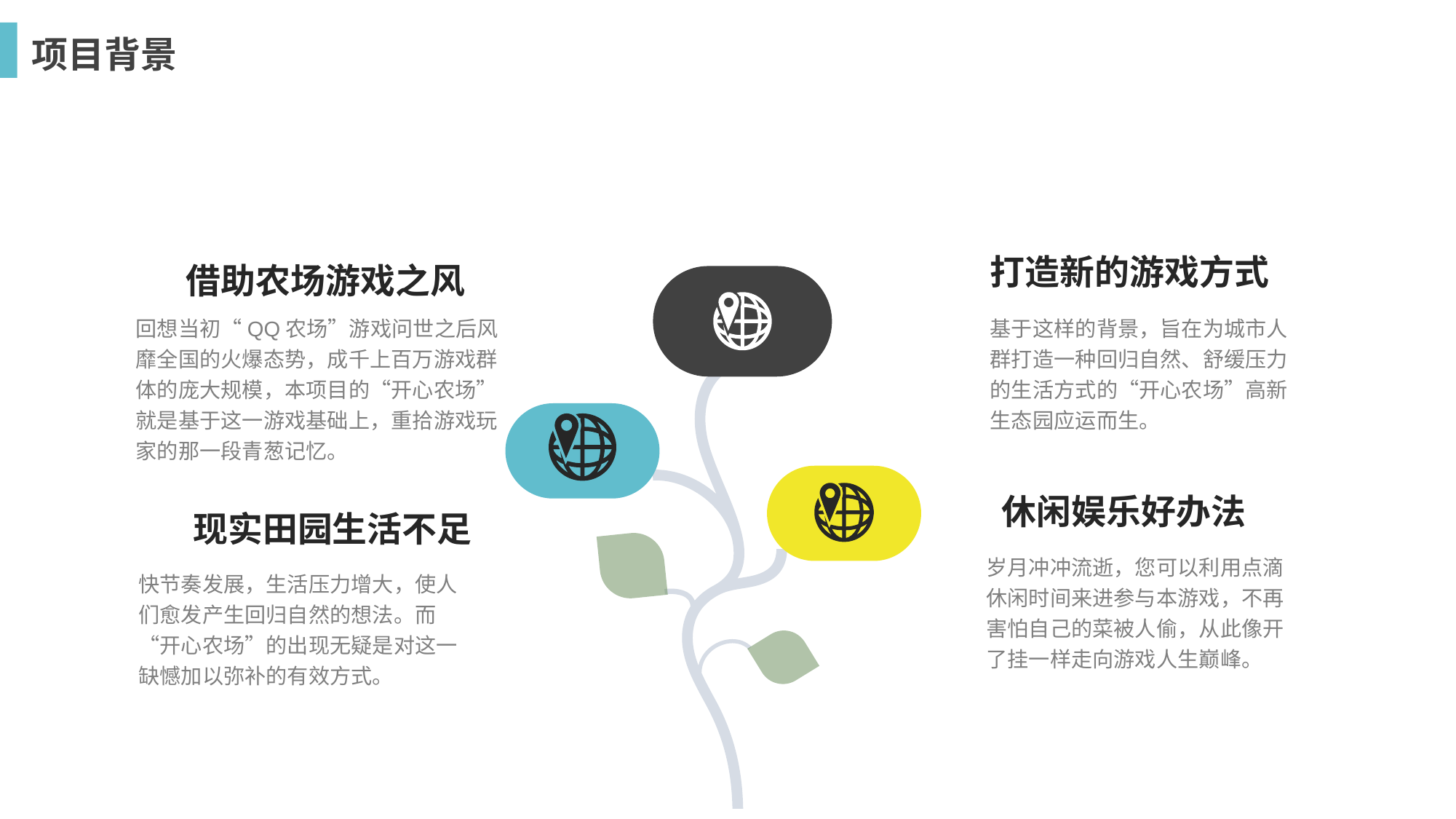

项目背景
打造新的游戏方式
借助农场游戏之风

回想当初“QQ农场”游戏问世之后风靡全国的火爆态势，成千上百万游戏群体的庞大规模，本项目的“开心农场”就是基于这一游戏基础上，重拾游戏玩家的那一段青葱记忆。
基于这样的背景，旨在为城市人群打造一种回归自然、舒缓压力的生活方式的“开心农场”高新生态园应运而生。
休闲娱乐好办法
现实田园生活不足
岁月冲冲流逝，您可以利用点滴休闲时间来进参与本游戏，不再害怕自己的菜被人偷，从此像开了挂一样走向游戏人生巅峰。
快节奏发展，生活压力增大，使人们愈发产生回归自然的想法。而“开心农场”的出现无疑是对这一缺憾加以弥补的有效方式。